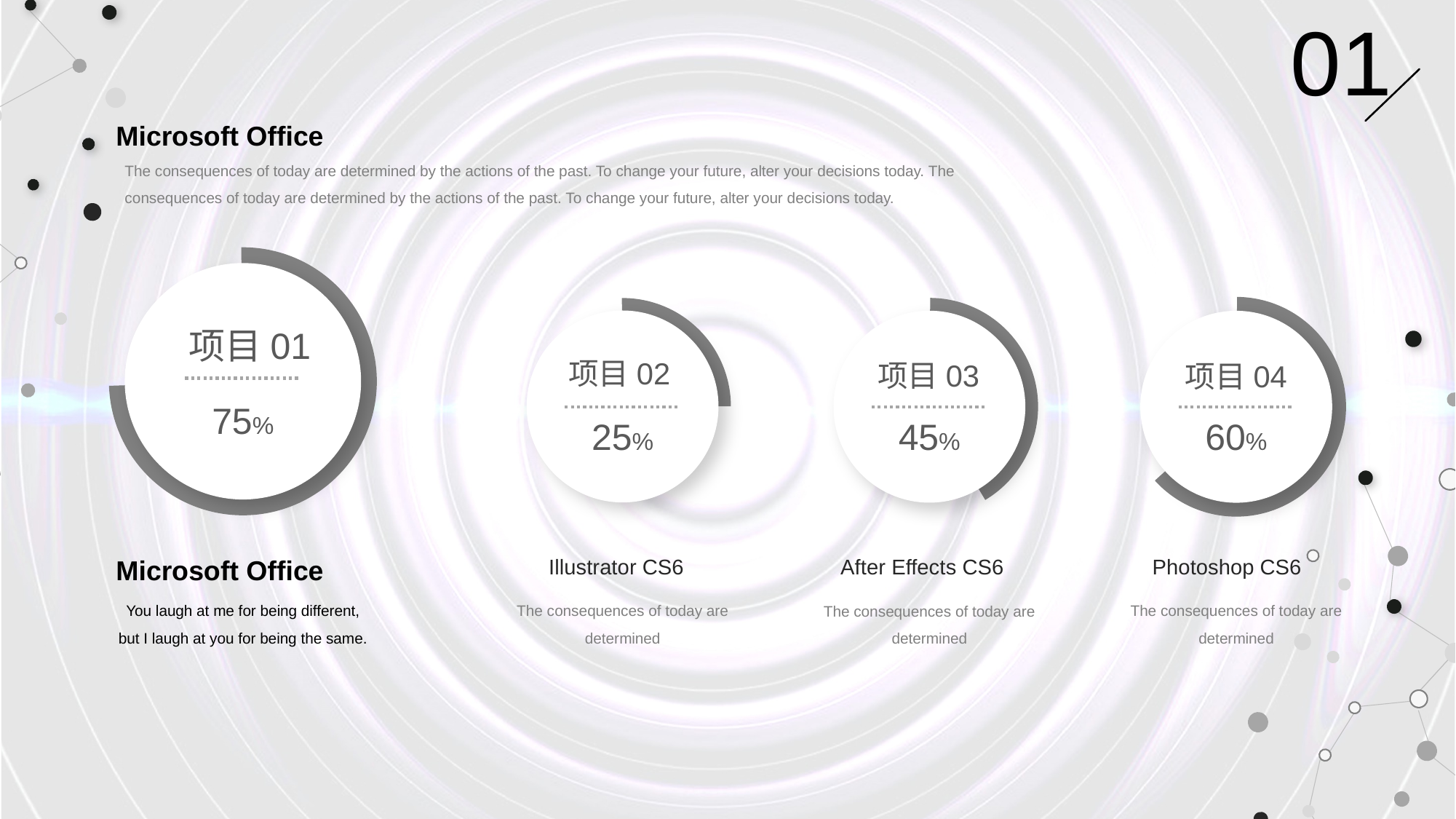

01

Microsoft Office

The consequences of today are determined by the actions of the past. To change your future, alter your decisions today. The consequences of today are determined by the actions of the past. To change your future, alter your decisions today.

项目01

项目02
项目03
项目04

75%
25%
60%
45%

Microsoft Office
You laugh at me for being different, but I laugh at you for being the same.
Illustrator CS6
The consequences of today are determined
Photoshop CS6
The consequences of today are determined
After Effects CS6
The consequences of today are determined